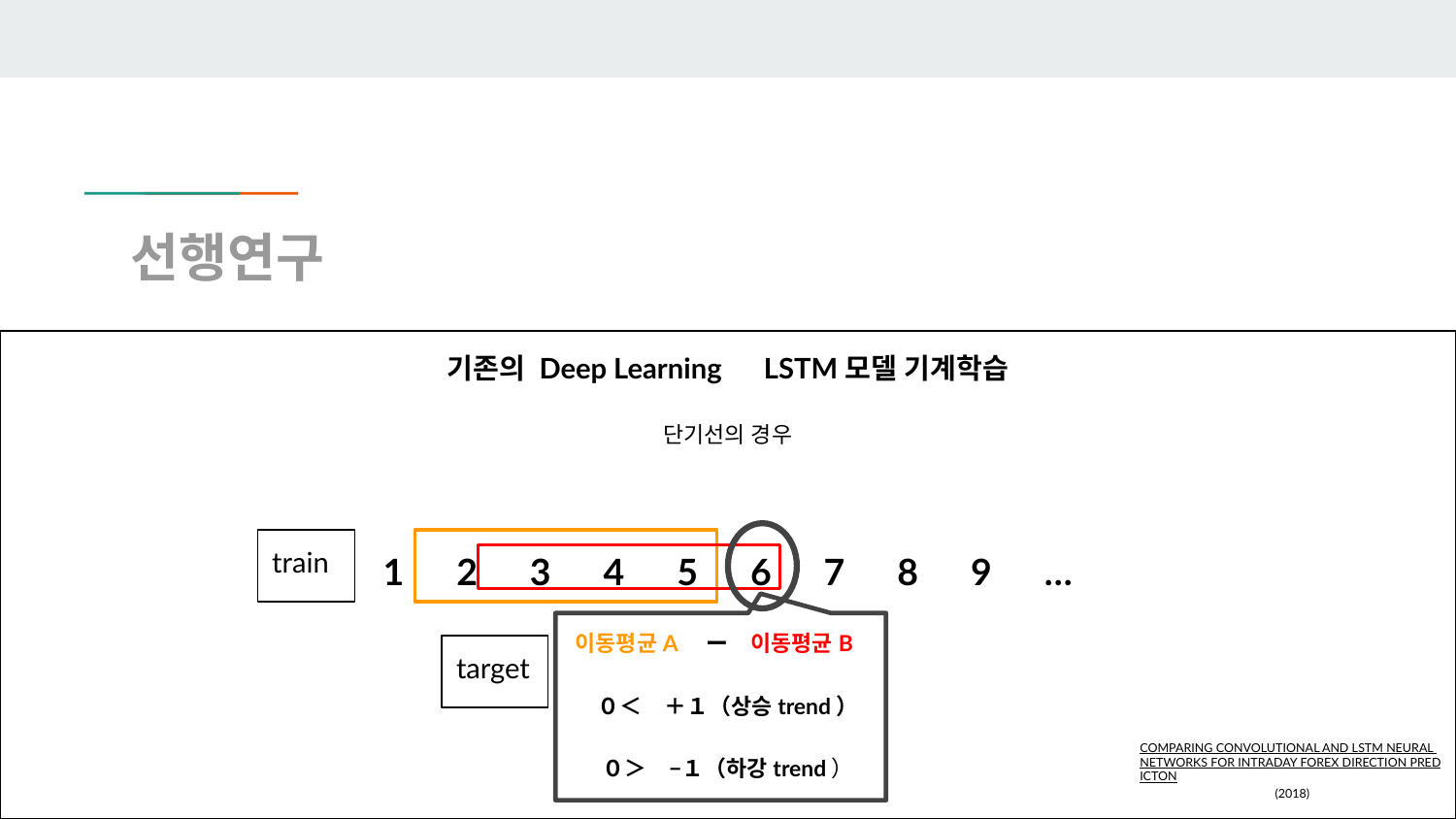

# 선행연구
기존의 Deep Learning　LSTM모델 기계학습
단기선의 경우

1      2      3      4      5      6      7      8      9      …
이동평균A　ー　이동평균B
０＜　＋１（상승trend）
０＞　−１（하강trend）

train

target
COMPARING CONVOLUTIONAL AND LSTM NEURAL NETWORKS FOR INTRADAY FOREX DIRECTION PREDICTON (2018)